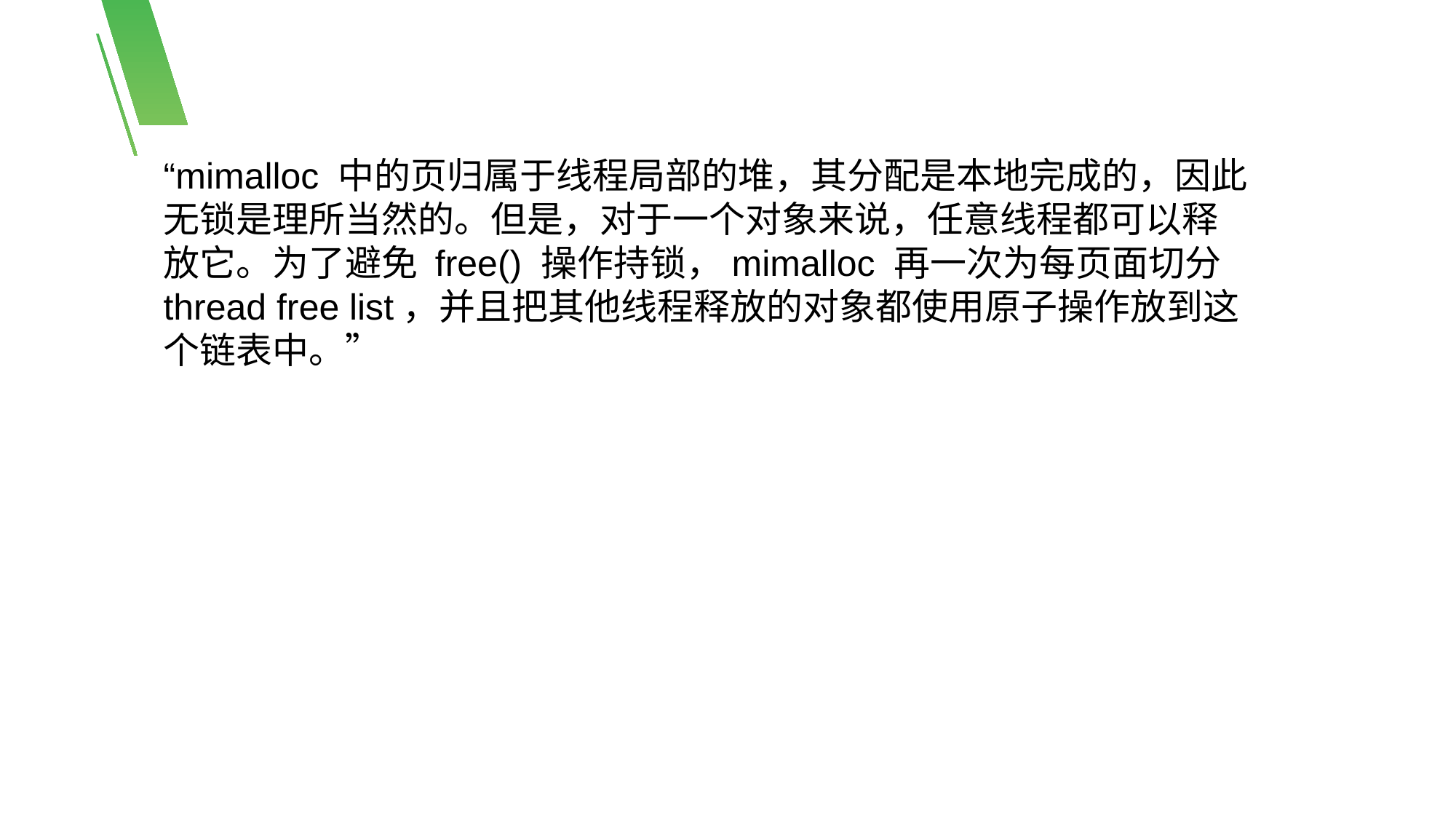

“mimalloc 中的页归属于线程局部的堆，其分配是本地完成的，因此无锁是理所当然的。但是，对于一个对象来说，任意线程都可以释放它。为了避免 free() 操作持锁，mimalloc 再一次为每页面切分 thread free list，并且把其他线程释放的对象都使用原子操作放到这个链表中。”